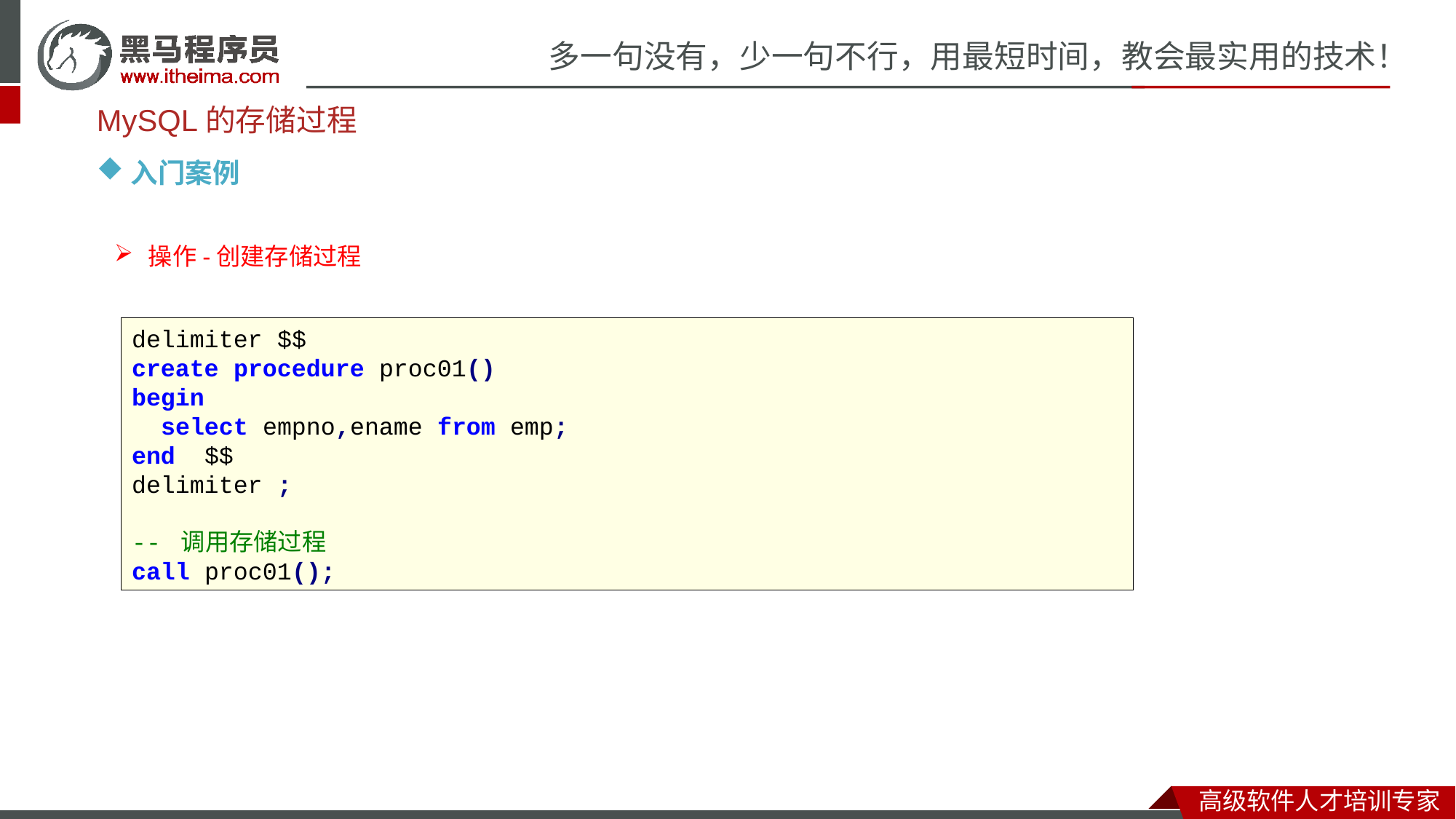

MySQL的存储过程
入门案例
操作-创建存储过程
delimiter $$
create procedure proc01()
begin
  select empno,ename from emp;
end  $$
delimiter ;

-- 调用存储过程
call proc01();